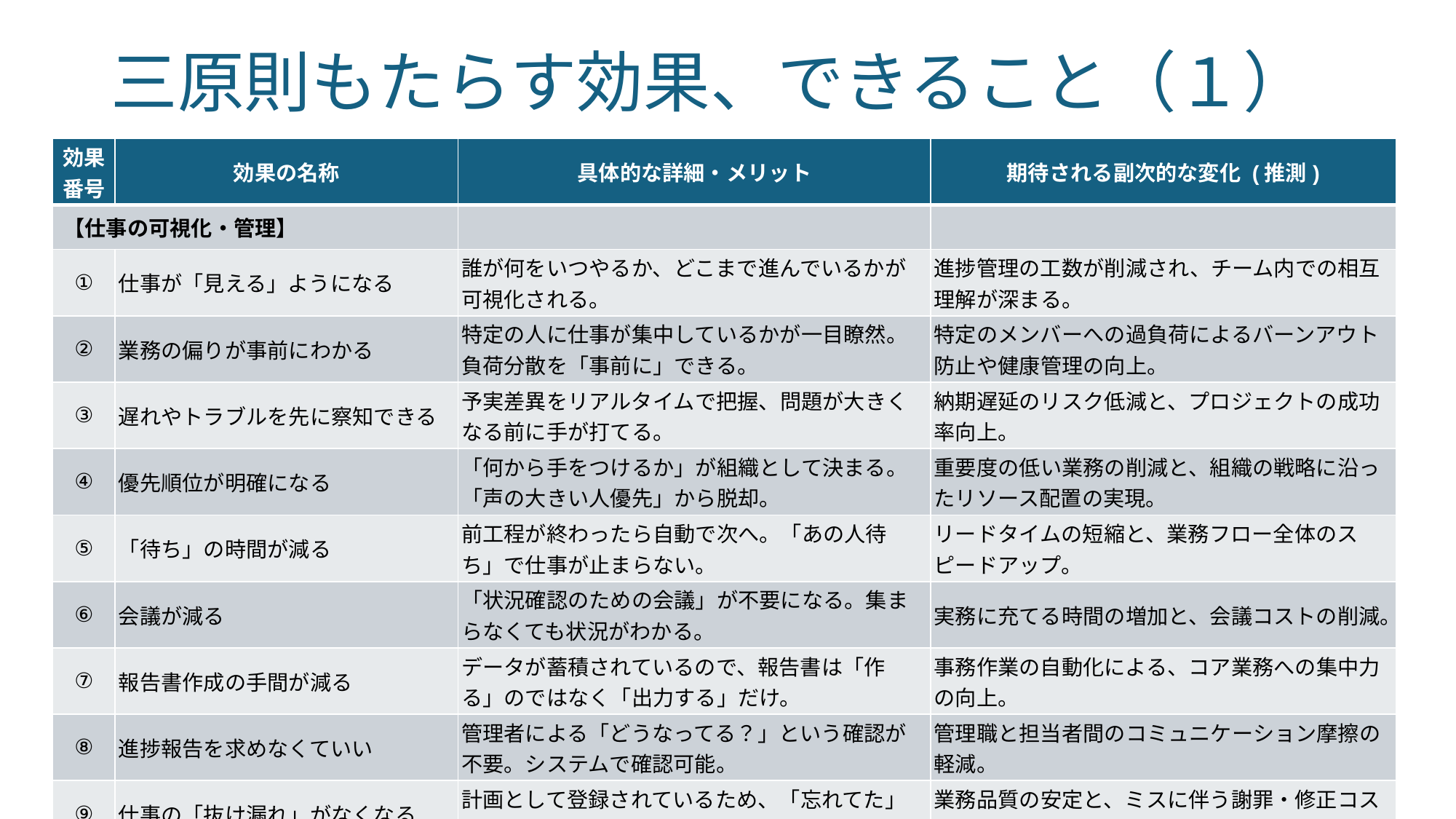

# 三原則もたらす効果、できること（１）
| 効果 番号 | 効果の名称 | 具体的な詳細・メリット | 期待される副次的な変化 (推測) |
| --- | --- | --- | --- |
| 【仕事の可視化・管理】 |  |  |  |
| ① | 仕事が「見える」ようになる | 誰が何をいつやるか、どこまで進んでいるかが可視化される。 | 進捗管理の工数が削減され、チーム内での相互理解が深まる。 |
| ② | 業務の偏りが事前にわかる | 特定の人に仕事が集中しているかが一目瞭然。負荷分散を「事前に」できる。 | 特定のメンバーへの過負荷によるバーンアウト防止や健康管理の向上。 |
| ③ | 遅れやトラブルを先に察知できる | 予実差異をリアルタイムで把握、問題が大きくなる前に手が打てる。 | 納期遅延のリスク低減と、プロジェクトの成功率向上。 |
| ④ | 優先順位が明確になる | 「何から手をつけるか」が組織として決まる。「声の大きい人優先」から脱却。 | 重要度の低い業務の削減と、組織の戦略に沿ったリソース配置の実現。 |
| ⑤ | 「待ち」の時間が減る | 前工程が終わったら自動で次へ。「あの人待ち」で仕事が止まらない。 | リードタイムの短縮と、業務フロー全体のスピードアップ。 |
| ⑥ | 会議が減る | 「状況確認のための会議」が不要になる。集まらなくても状況がわかる。 | 実務に充てる時間の増加と、会議コストの削減。 |
| ⑦ | 報告書作成の手間が減る | データが蓄積されているので、報告書は「作る」のではなく「出力する」だけ。 | 事務作業の自動化による、コア業務への集中力の向上。 |
| ⑧ | 進捗報告を求めなくていい | 管理者による「どうなってる？」という確認が不要。システムで確認可能。 | 管理職と担当者間のコミュニケーション摩擦の軽減。 |
| ⑨ | 仕事の「抜け漏れ」がなくなる | 計画として登録されているため、「忘れてた」「聞いてない」の発生を防止。 | 業務品質の安定と、ミスに伴う謝罪・修正コストの削減。 |
| ⑩ | 期限管理が自動化される | 期限が近づくとアラートが出る仕組み。 | コンプライアンス遵守の徹底と、期限間際の心理的ストレスの緩和。 |
71